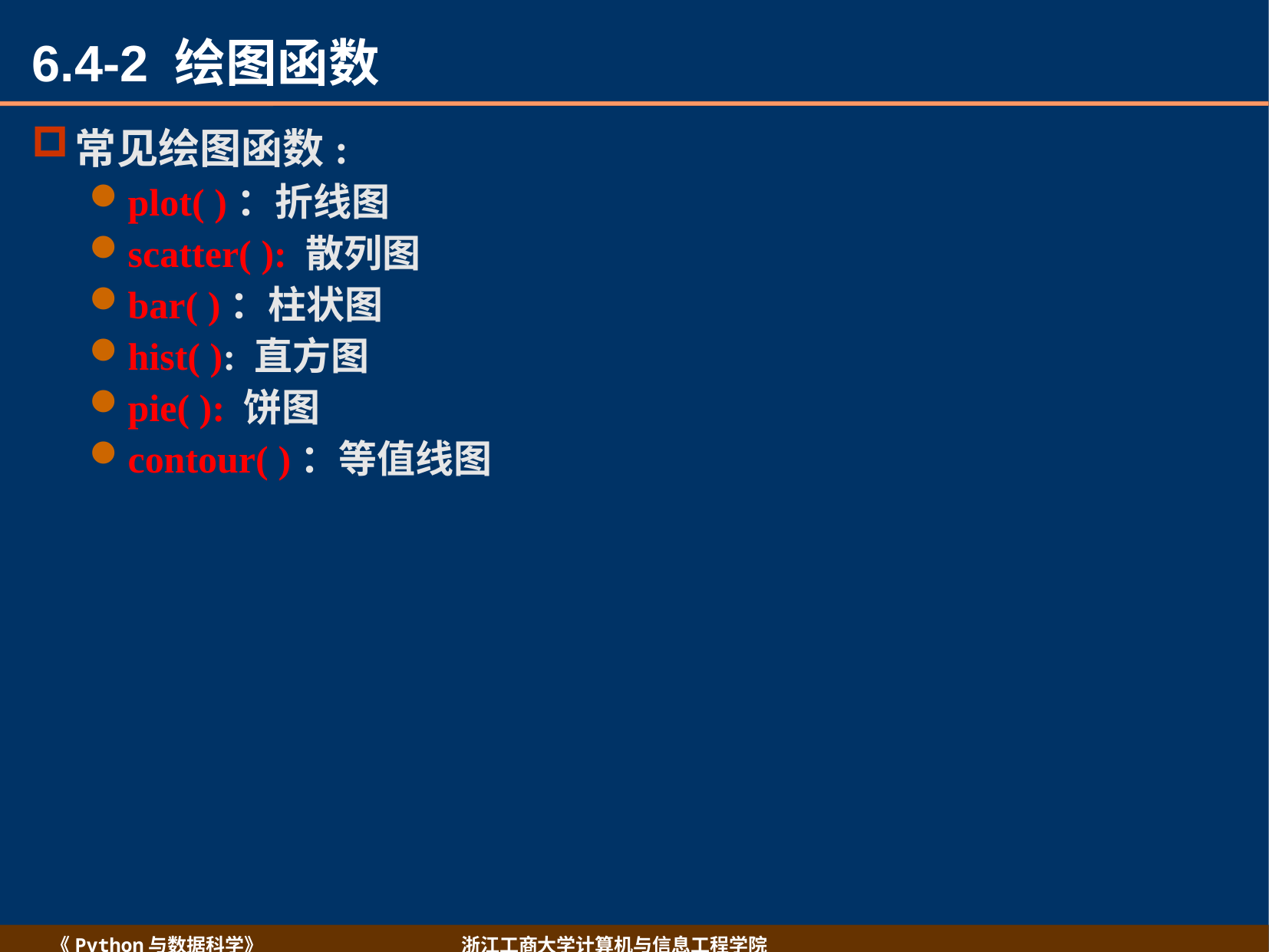

# 6.4-2 绘图函数
常见绘图函数:
plot( )：折线图
scatter( ): 散列图
bar( )：柱状图
hist( ): 直方图
pie( ): 饼图
contour( )：等值线图